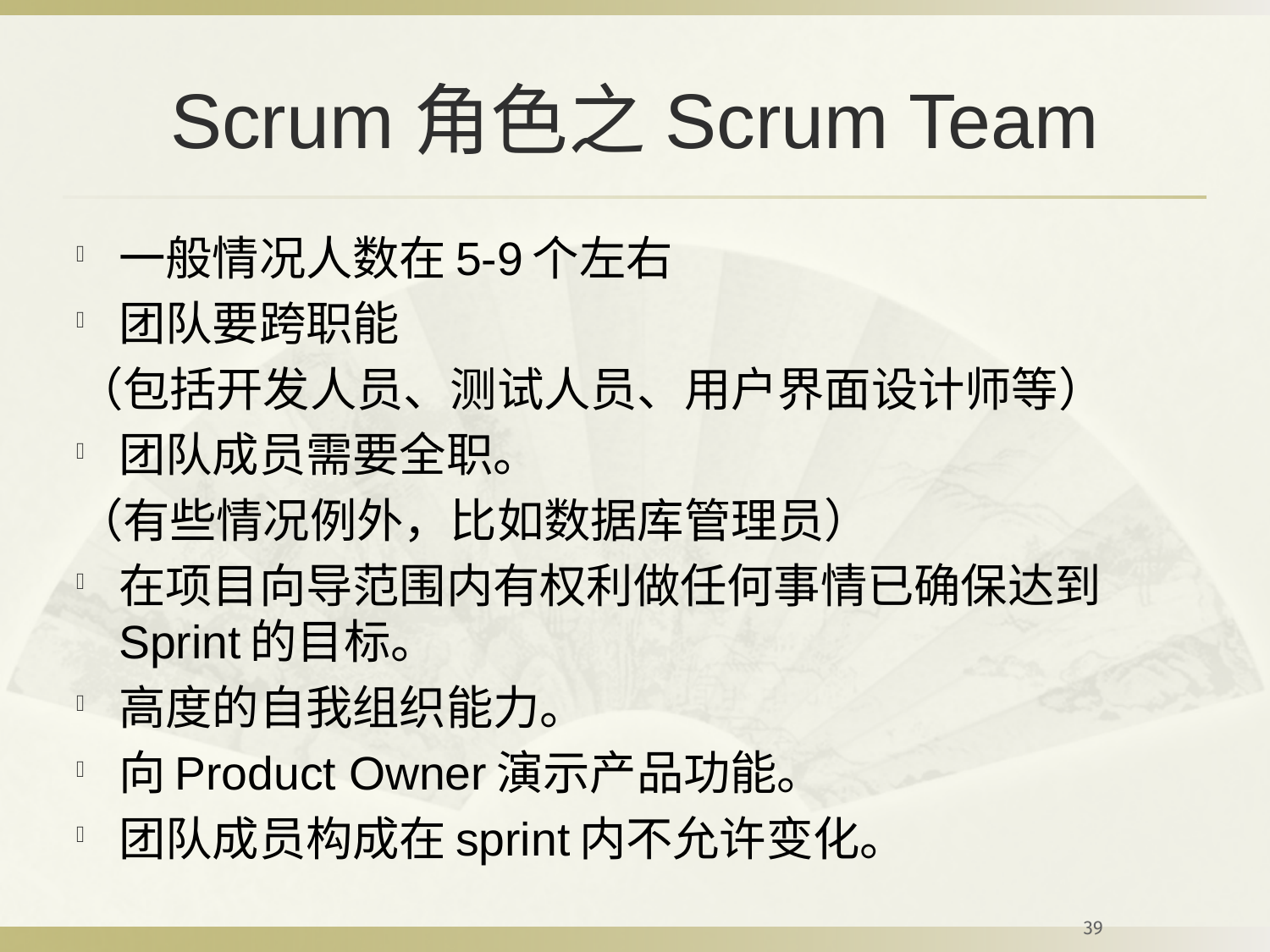

# Scrum角色之Scrum Team
一般情况人数在5-9个左右
团队要跨职能
（包括开发人员、测试人员、用户界面设计师等）
团队成员需要全职。
（有些情况例外，比如数据库管理员）
在项目向导范围内有权利做任何事情已确保达到Sprint的目标。
高度的自我组织能力。
向Product Owner演示产品功能。
团队成员构成在sprint内不允许变化。
39